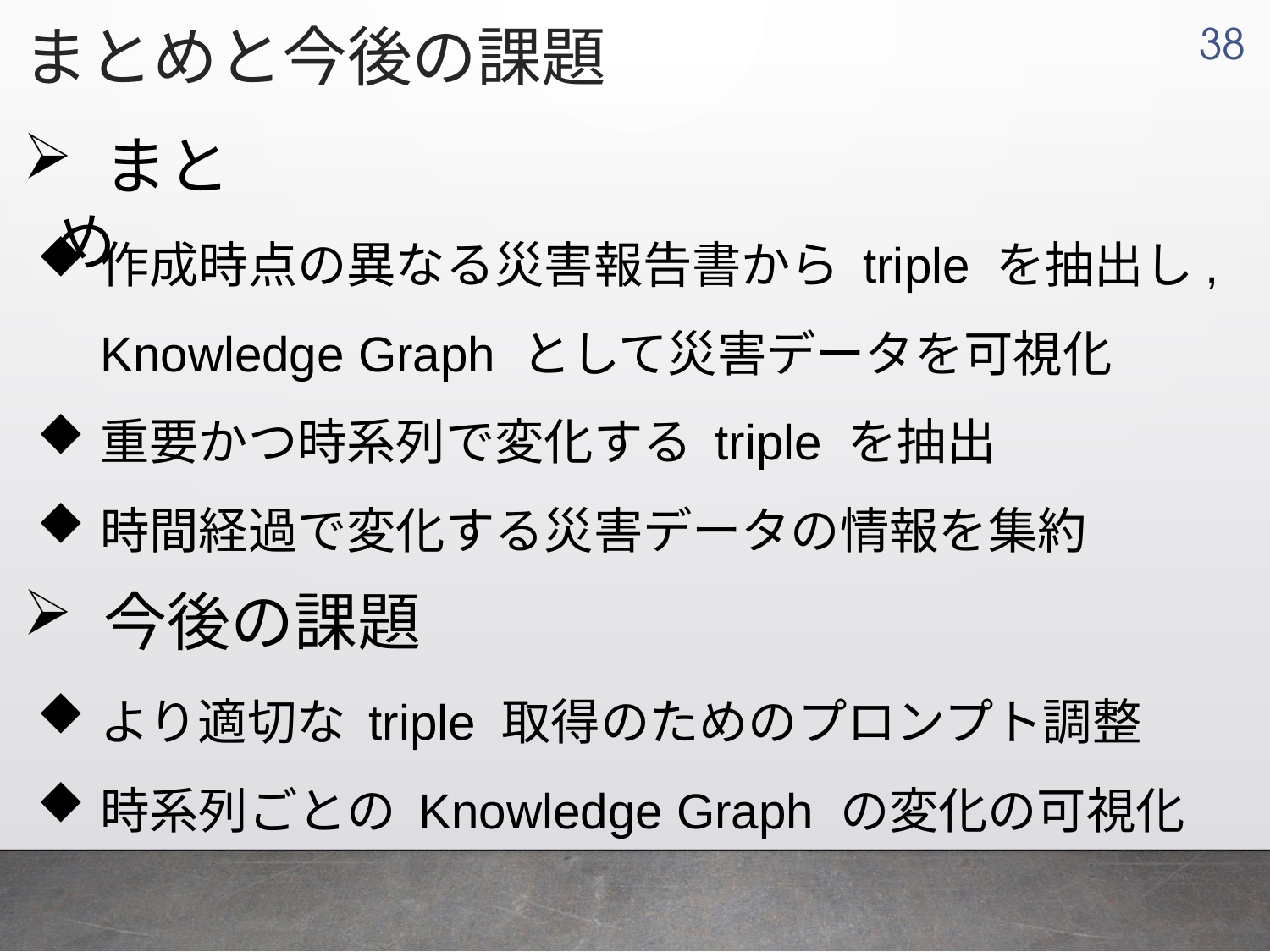

まとめと今後の課題
38
 まとめ
作成時点の異なる災害報告書から triple を抽出し,
Knowledge Graph として災害データを可視化
重要かつ時系列で変化する triple を抽出
時間経過で変化する災害データの情報を集約
 今後の課題
より適切な triple 取得のためのプロンプト調整
時系列ごとの Knowledge Graph の変化の可視化